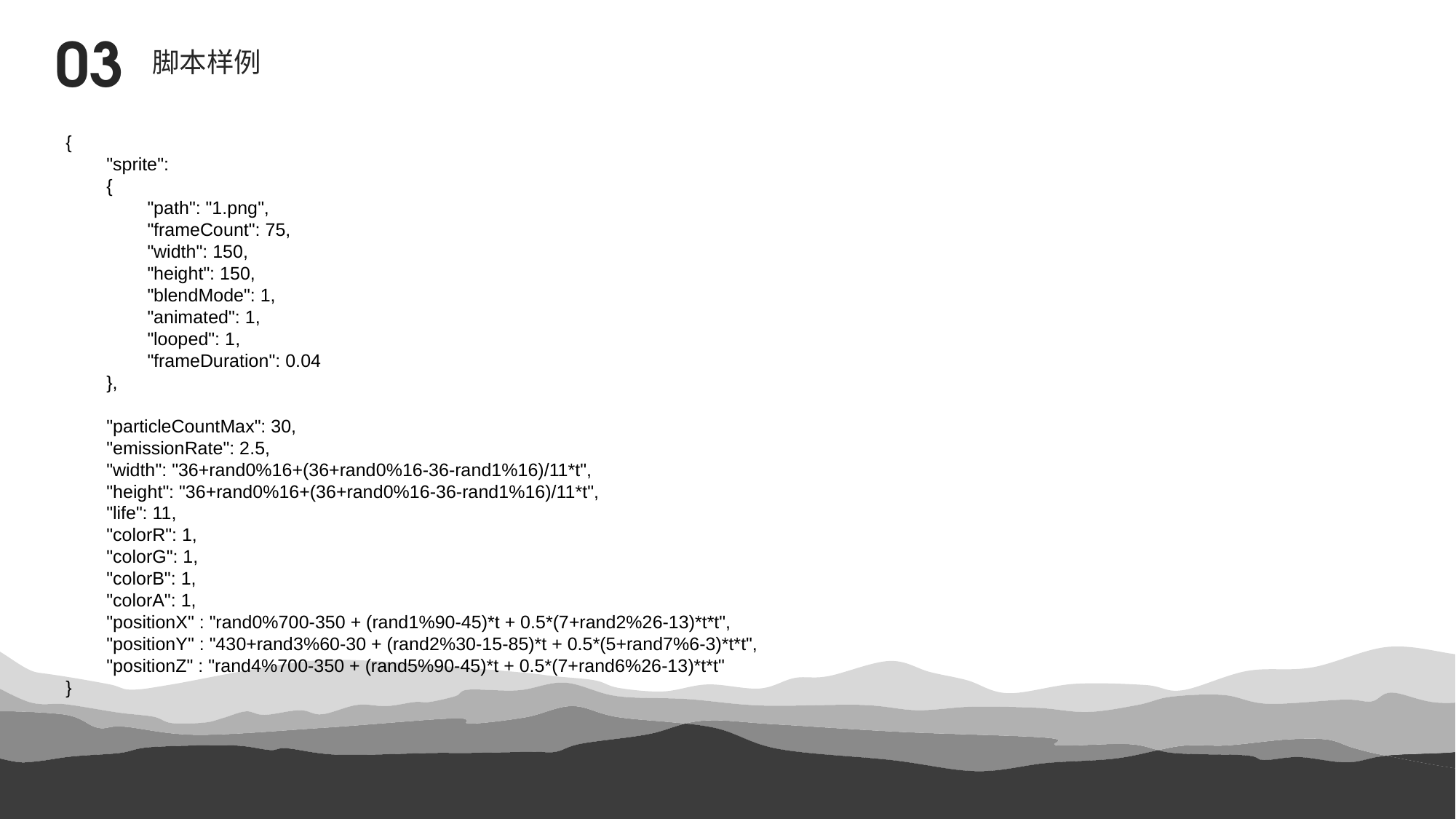

03
脚本样例
{
        "sprite":
        {
                "path": "1.png",
                "frameCount": 75,
                "width": 150,
                "height": 150,
                "blendMode": 1,
                "animated": 1,
                "looped": 1,
                "frameDuration": 0.04
        },

        "particleCountMax": 30,
        "emissionRate": 2.5,
        "width": "36+rand0%16+(36+rand0%16-36-rand1%16)/11*t",
        "height": "36+rand0%16+(36+rand0%16-36-rand1%16)/11*t",
        "life": 11,
        "colorR": 1,
        "colorG": 1,
        "colorB": 1,
        "colorA": 1,
        "positionX" : "rand0%700-350 + (rand1%90-45)*t + 0.5*(7+rand2%26-13)*t*t",
        "positionY" : "430+rand3%60-30 + (rand2%30-15-85)*t + 0.5*(5+rand7%6-3)*t*t",
        "positionZ" : "rand4%700-350 + (rand5%90-45)*t + 0.5*(7+rand6%26-13)*t*t"
}